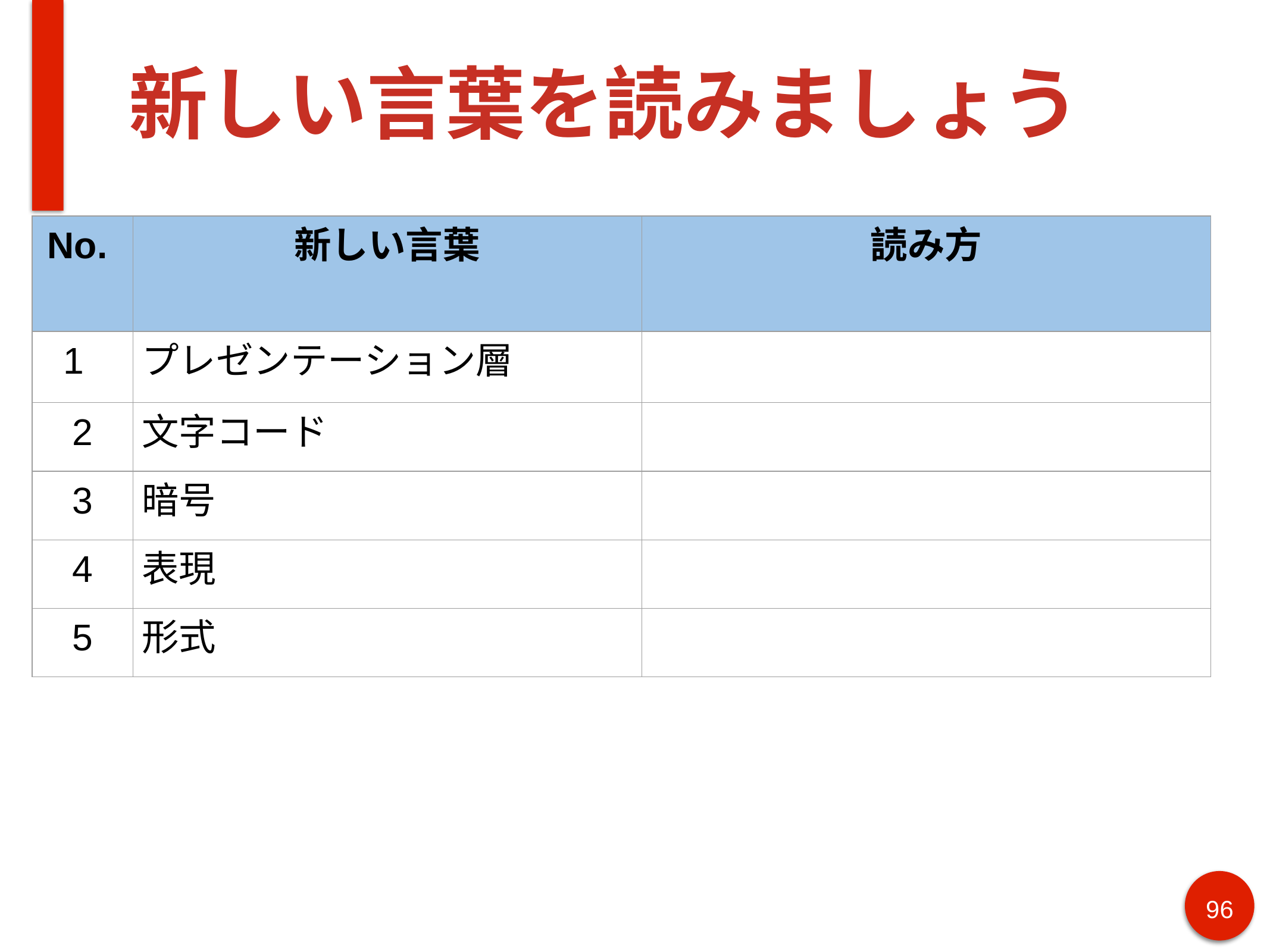

# 新しい言葉を読みましょう
| No. | 新しい言葉 | 読み方 |
| --- | --- | --- |
| 1 | プレゼンテーション層 |  |
| 2 | 文字コード |  |
| 3 | 暗号 |  |
| 4 | 表現 |  |
| 5 | 形式 |  |
96